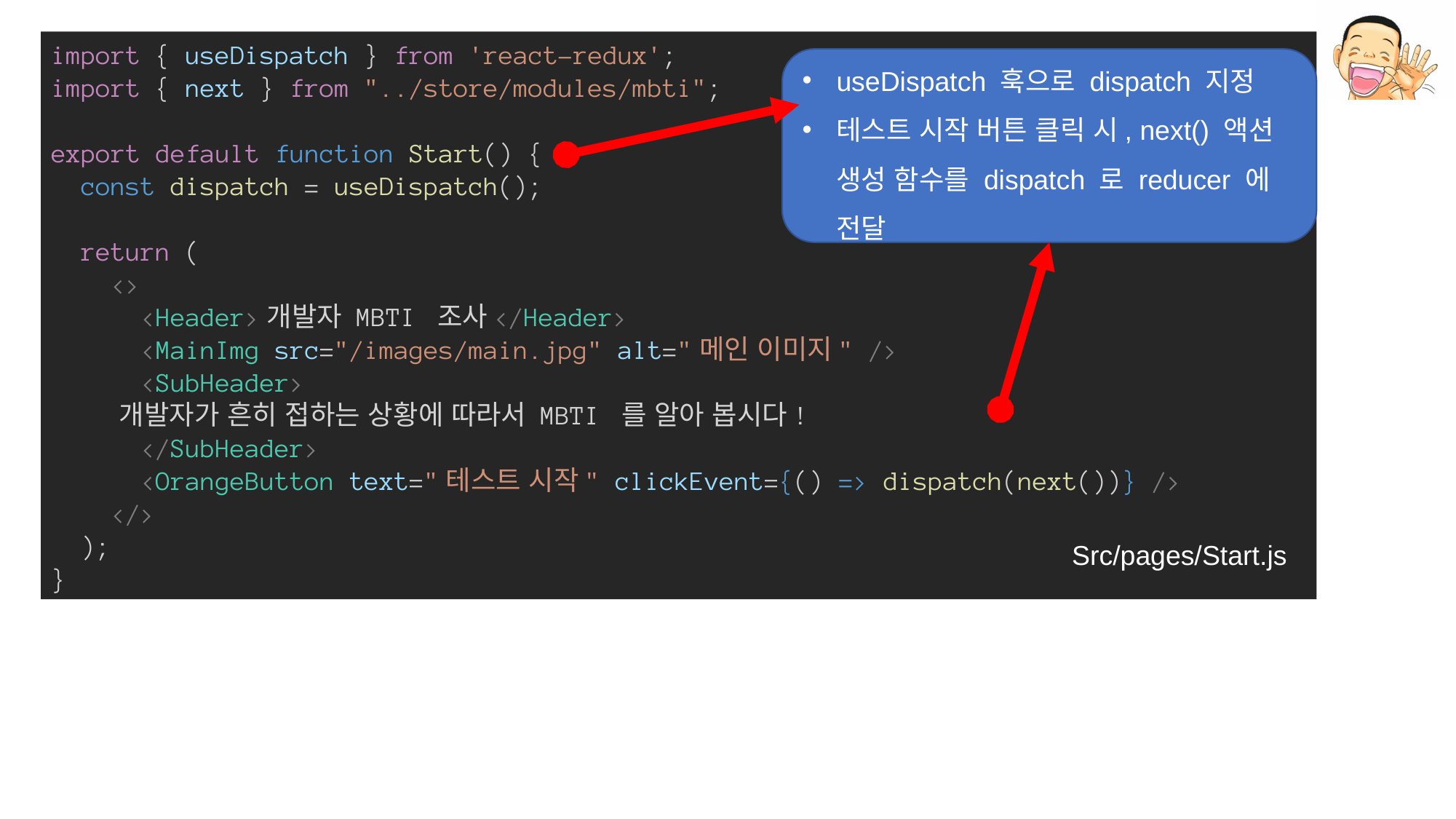

import { useDispatch } from 'react-redux';
import { next } from "../store/modules/mbti";
export default function Start() {
  const dispatch = useDispatch();
  return (
    <>
      <Header>개발자 MBTI 조사</Header>
      <MainImg src="/images/main.jpg" alt="메인 이미지" />
      <SubHeader>
        개발자가 흔히 접하는 상황에 따라서 MBTI 를 알아 봅시다!
      </SubHeader>
      <OrangeButton text="테스트 시작" clickEvent={() => dispatch(next())} />
    </>
  );
}
useDispatch 훅으로 dispatch 지정
테스트 시작 버튼 클릭 시, next() 액션 생성 함수를 dispatch 로 reducer 에 전달
Src/pages/Start.js